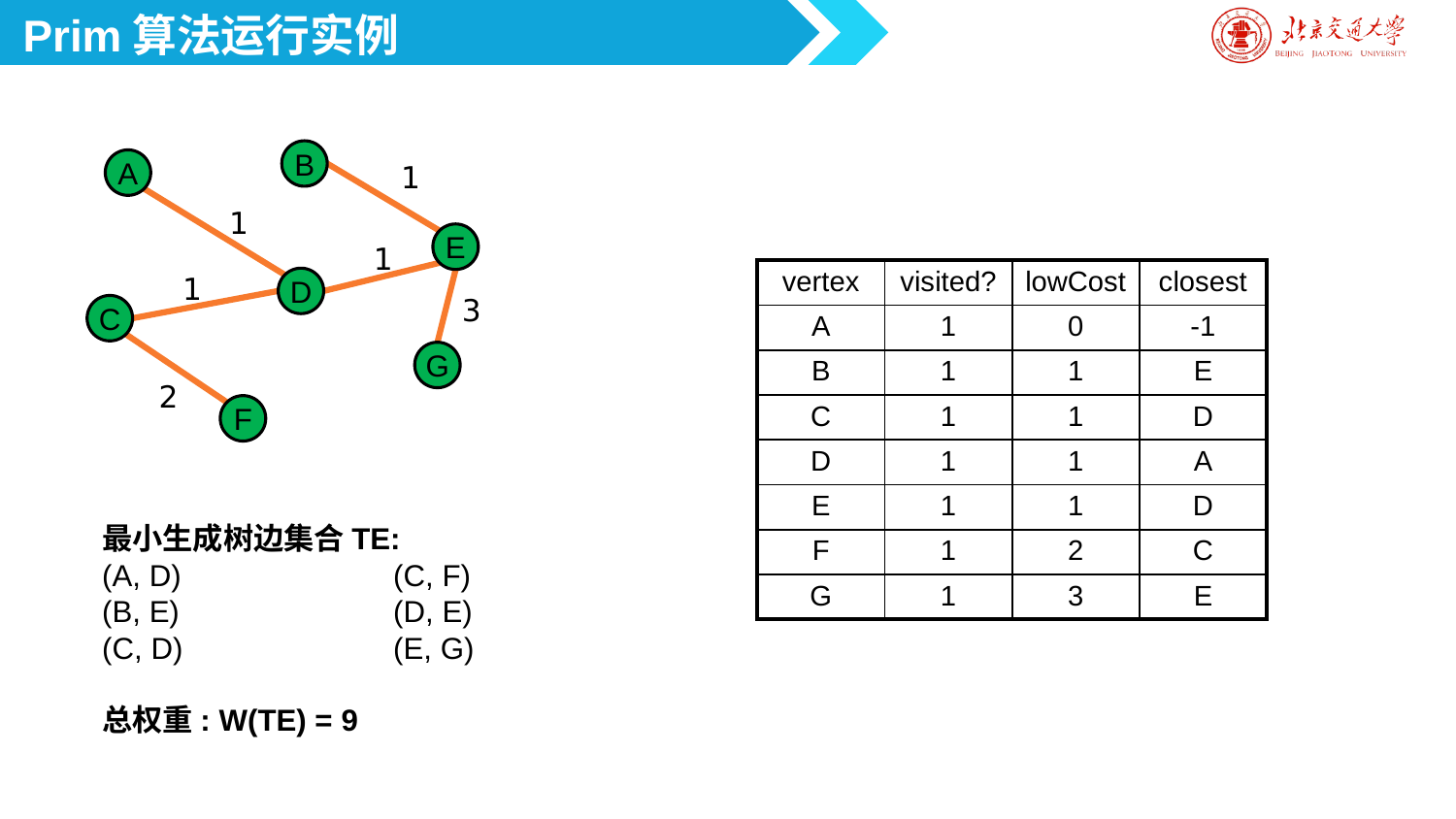

Prim算法运行实例
B
A
1
1
E
1
| vertex | visited? | lowCost | closest |
| --- | --- | --- | --- |
| A | 1 | 0 | -1 |
| B | 1 | 1 | E |
| C | 1 | 1 | D |
| D | 1 | 1 | A |
| E | 1 | 1 | D |
| F | 1 | 2 | C |
| G | 1 | 3 | E |
1
D
3
C
G
2
F
最小生成树边集合TE:
(A, D)		(C, F)
(B, E)		(D, E)
(C, D)		(E, G)

总权重: W(TE) = 9